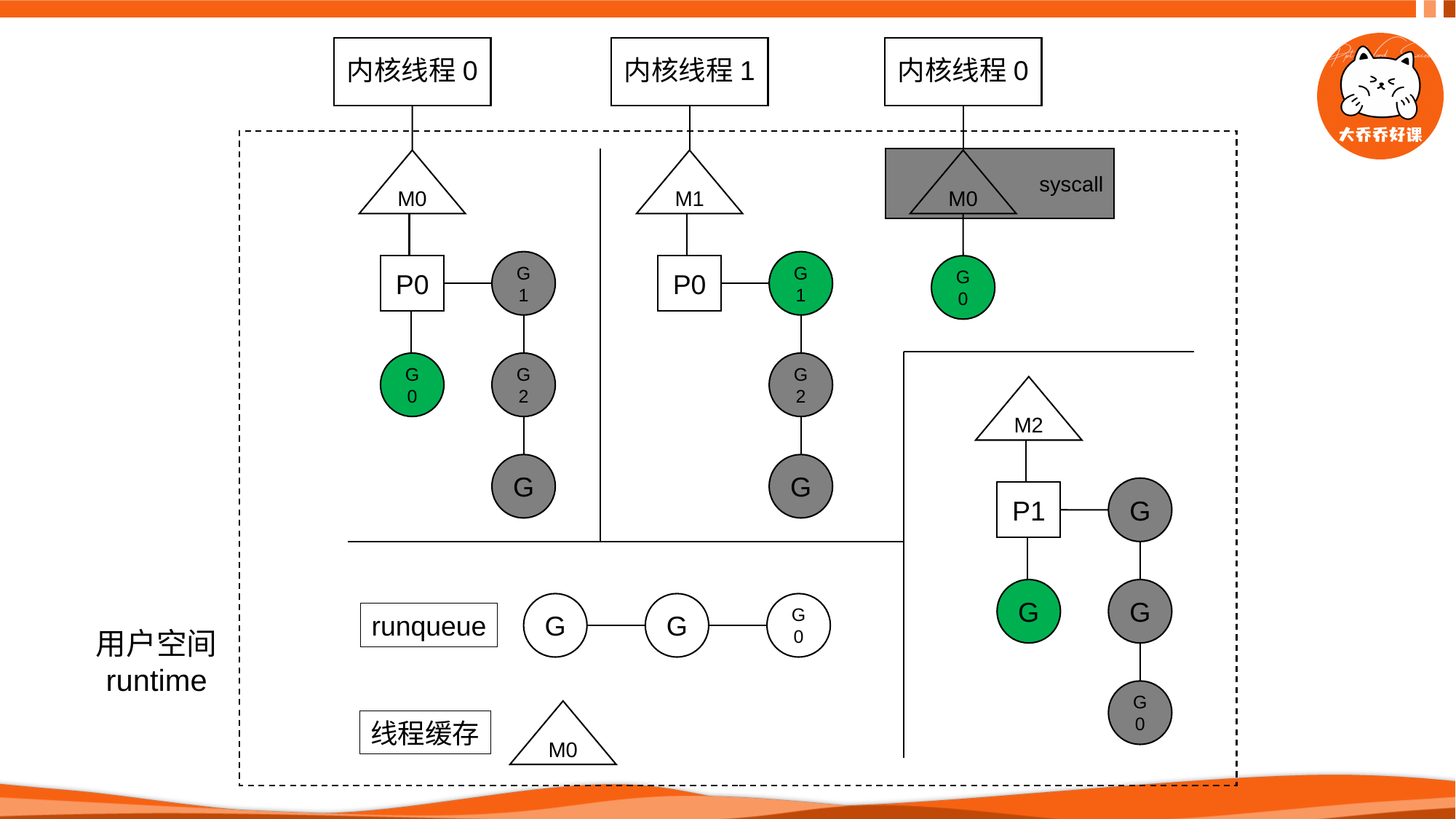

内核线程0
内核线程1
内核线程0

syscall
M0
M1
M0
G1
G1
P0
P0
G0
G0
G2
G2
M2
G
G
G
P1
G
G
G
G
G0
runqueue
用户空间
runtime
G0
M0
线程缓存